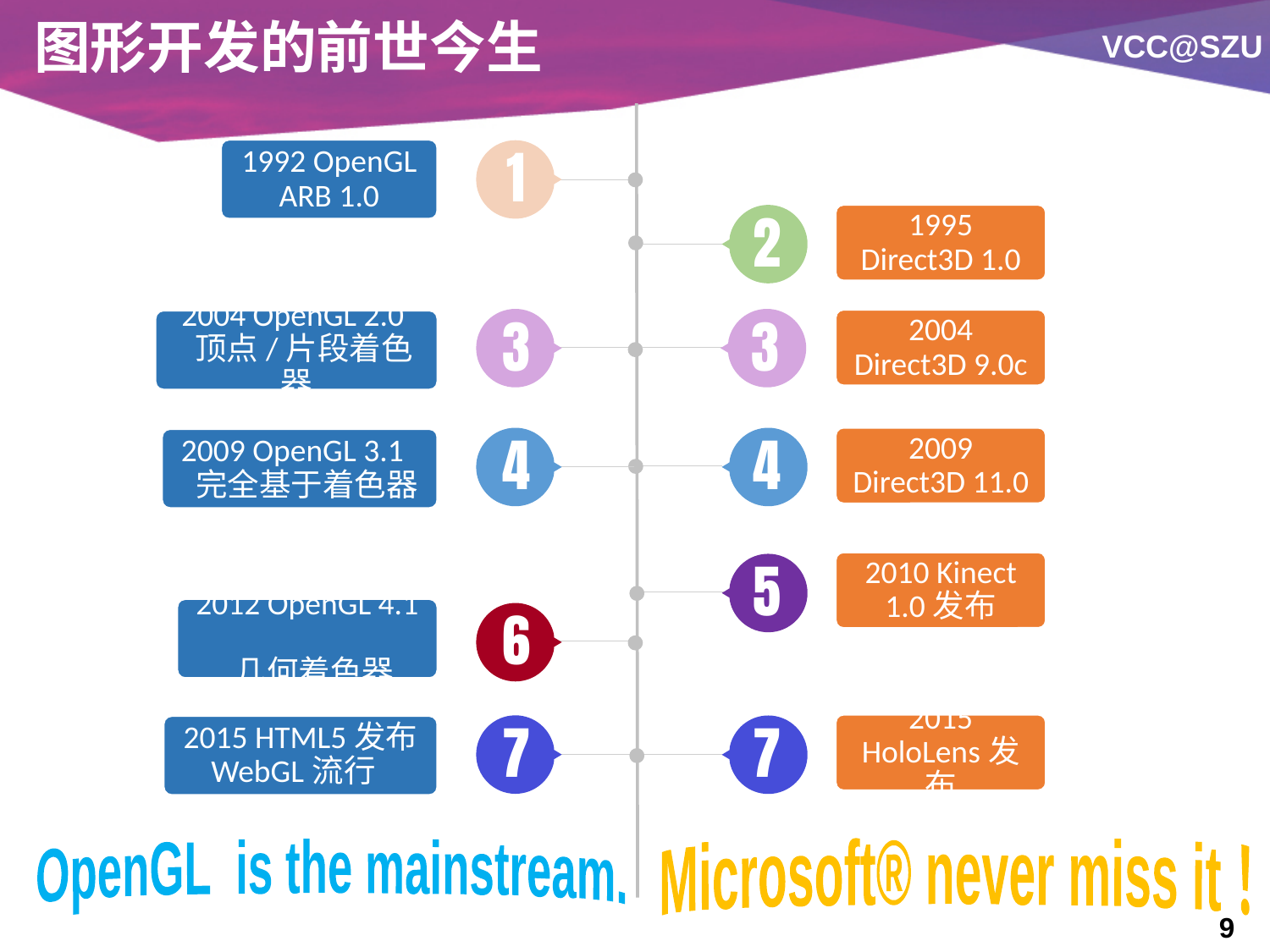

# 图形开发的前世今生

1992 OpenGL ARB 1.0
1

2

1995 Direct3D 1.0

3
3

2004 Direct3D 9.0c

2004 OpenGL 2.0
 顶点/片段着色器

4
4

2009 Direct3D 11.0

2009 OpenGL 3.1
 完全基于着色器

2010 Kinect 1.0发布
5

2012 OpenGL 4.1
 几何着色器
6

2015 HoloLens发布
7
7

2015 HTML5发布 WebGL流行

Microsoft® never miss it！
OpenGL  is the mainstream.
9